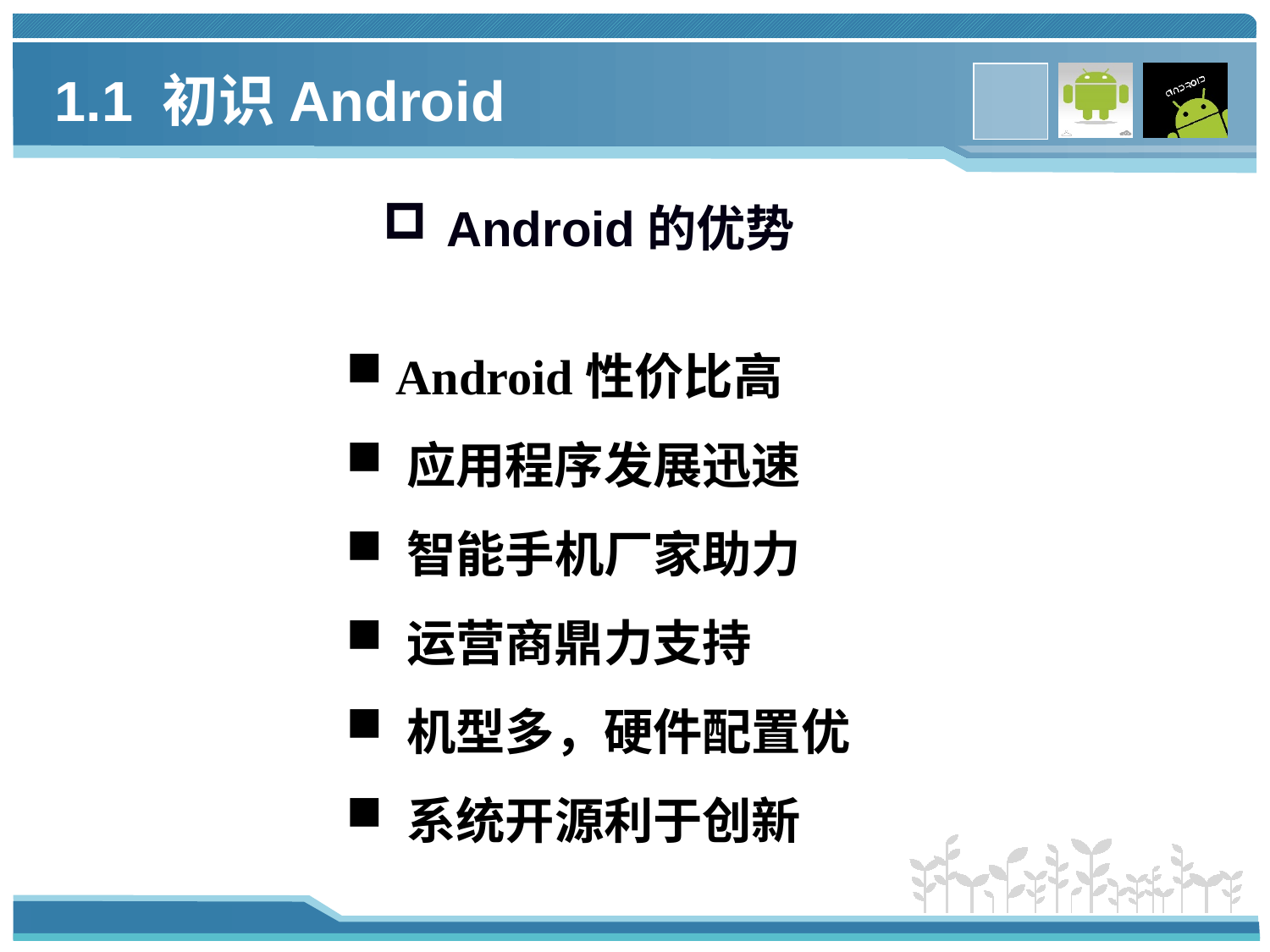

1.1 初识Android
# Android的优势

 Android性价比高
 应用程序发展迅速
 智能手机厂家助力
 运营商鼎力支持
 机型多，硬件配置优
 系统开源利于创新